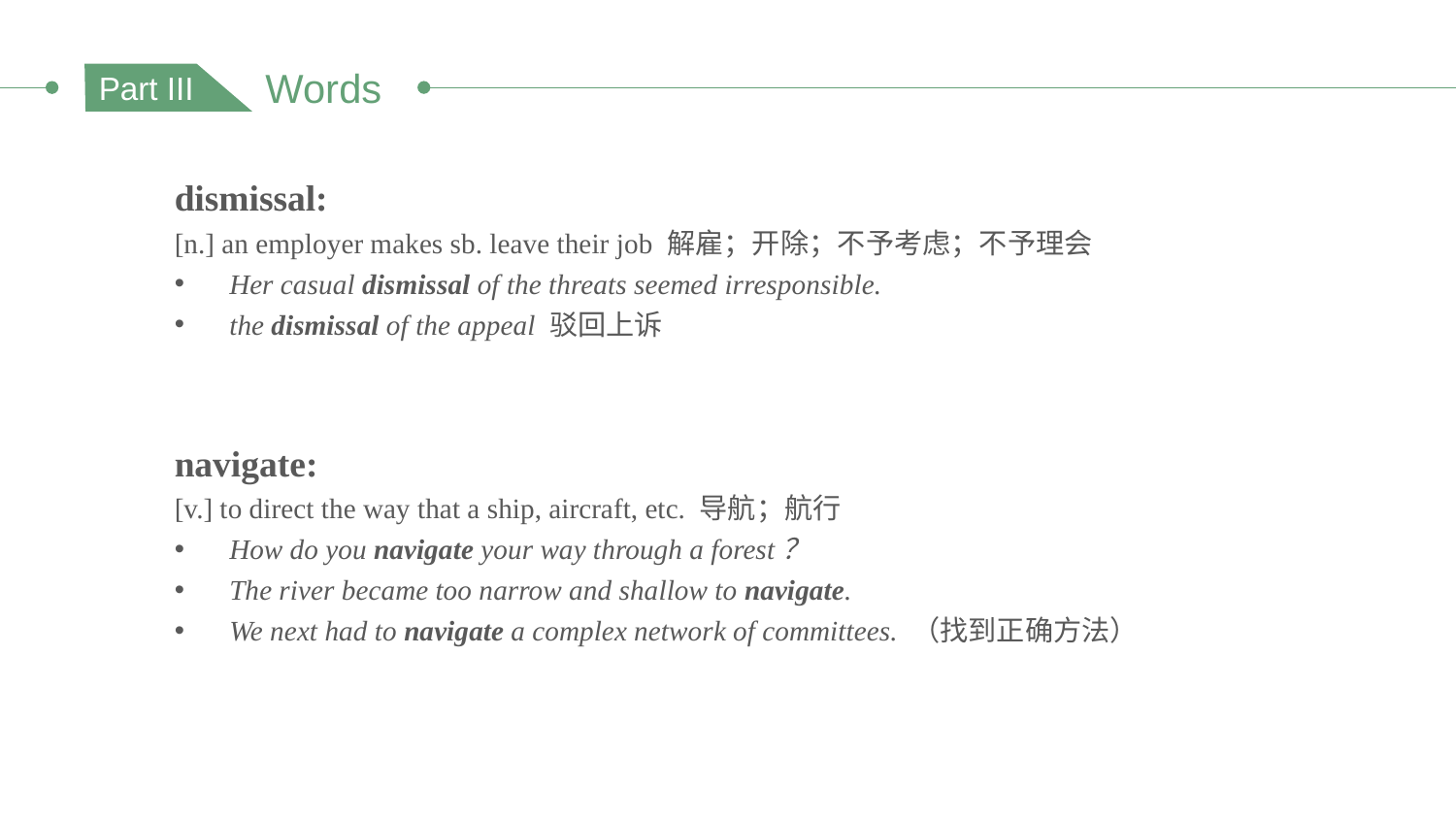

Words

Part III

dismissal:
[n.] an employer makes sb. leave their job 解雇；开除；不予考虑；不予理会
Her casual dismissal of the threats seemed irresponsible.
the dismissal of the appeal 驳回上诉
navigate:
[v.] to direct the way that a ship, aircraft, etc. 导航；航行
How do you navigate your way through a forest？
The river became too narrow and shallow to navigate.
We next had to navigate a complex network of committees. （找到正确方法）